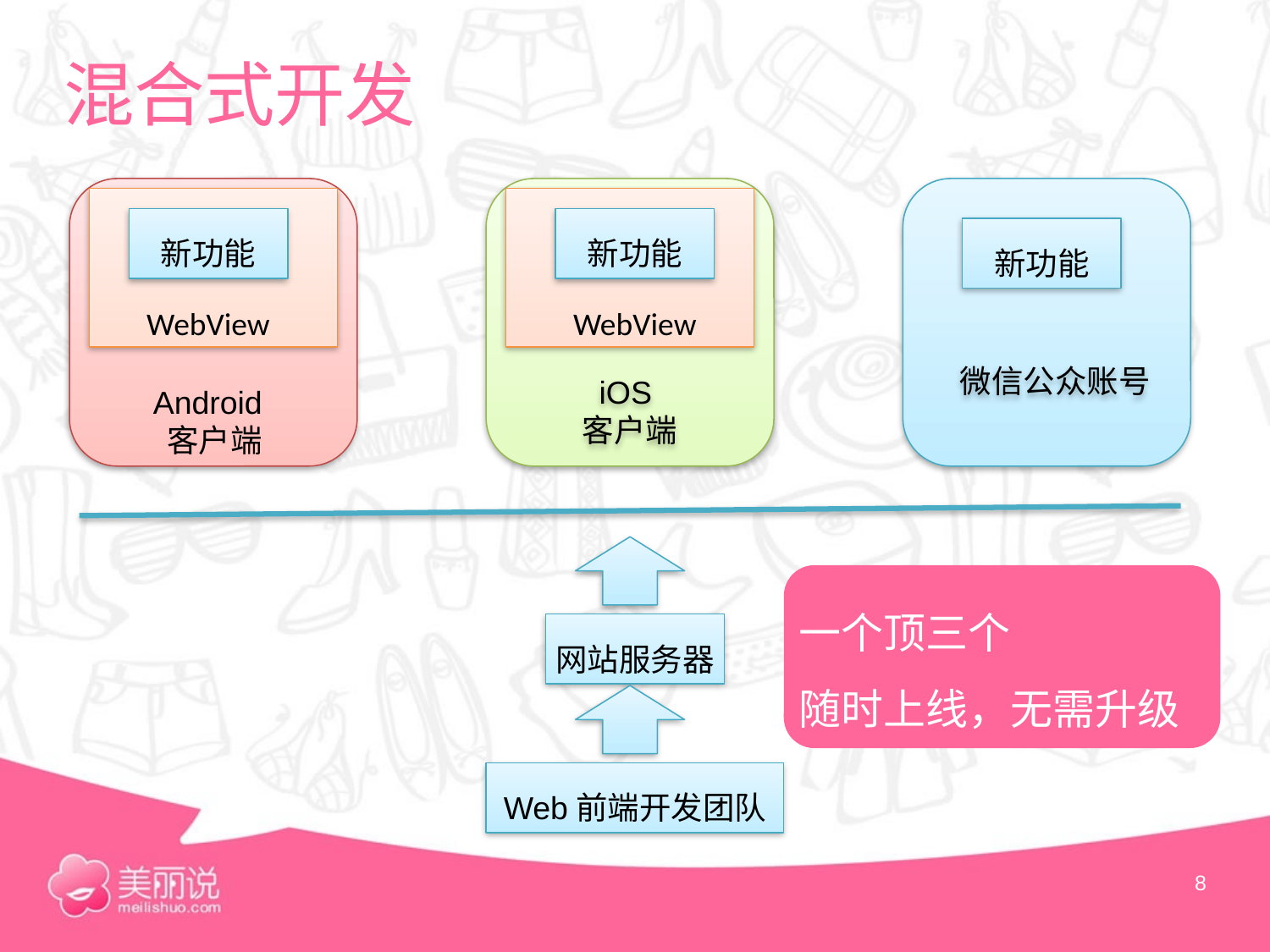

# 混合式开发

新功能
新功能
新功能
新功能
WebView
WebView
微信公众账号
iOS
客户端
Android
 客户端

一个顶三个
随时上线，无需升级
网站服务器

Web前端开发团队
8